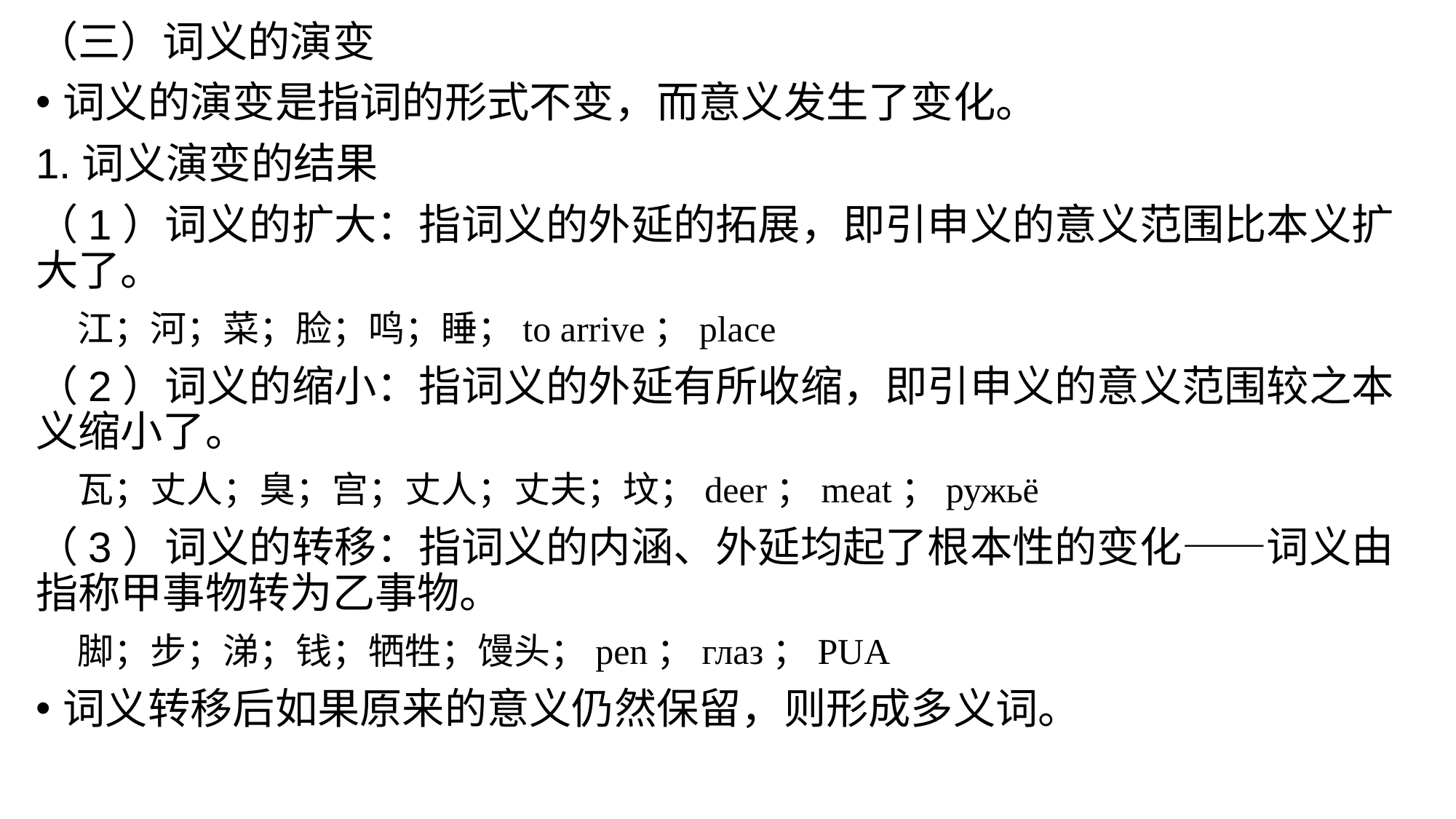

（三）词义的演变
词义的演变是指词的形式不变，而意义发生了变化。
1.词义演变的结果
（1）词义的扩大：指词义的外延的拓展，即引申义的意义范围比本义扩大了。
    江；河；菜；脸；鸣；睡；to arrive；place
（2）词义的缩小：指词义的外延有所收缩，即引申义的意义范围较之本义缩小了。
    瓦；丈人；臭；宫；丈人；丈夫；坟；deer；meat；ружьё
（3）词义的转移：指词义的内涵、外延均起了根本性的变化——词义由指称甲事物转为乙事物。
    脚；步；涕；钱；牺牲；馒头；pen；глаз；PUA
词义转移后如果原来的意义仍然保留，则形成多义词。